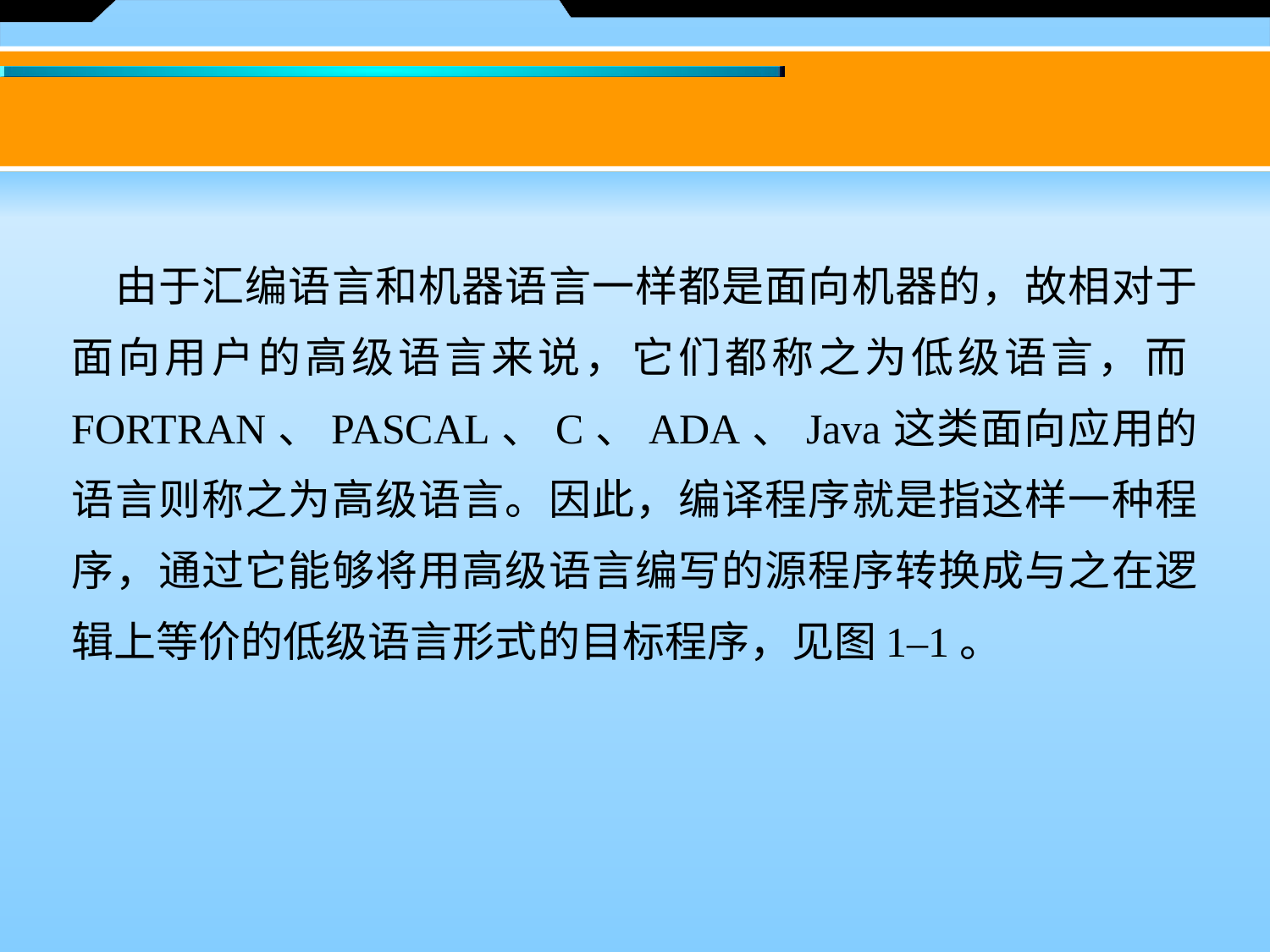

由于汇编语言和机器语言一样都是面向机器的，故相对于面向用户的高级语言来说，它们都称之为低级语言，而FORTRAN、PASCAL、C、ADA、Java这类面向应用的语言则称之为高级语言。因此，编译程序就是指这样一种程序，通过它能够将用高级语言编写的源程序转换成与之在逻辑上等价的低级语言形式的目标程序，见图1–1。